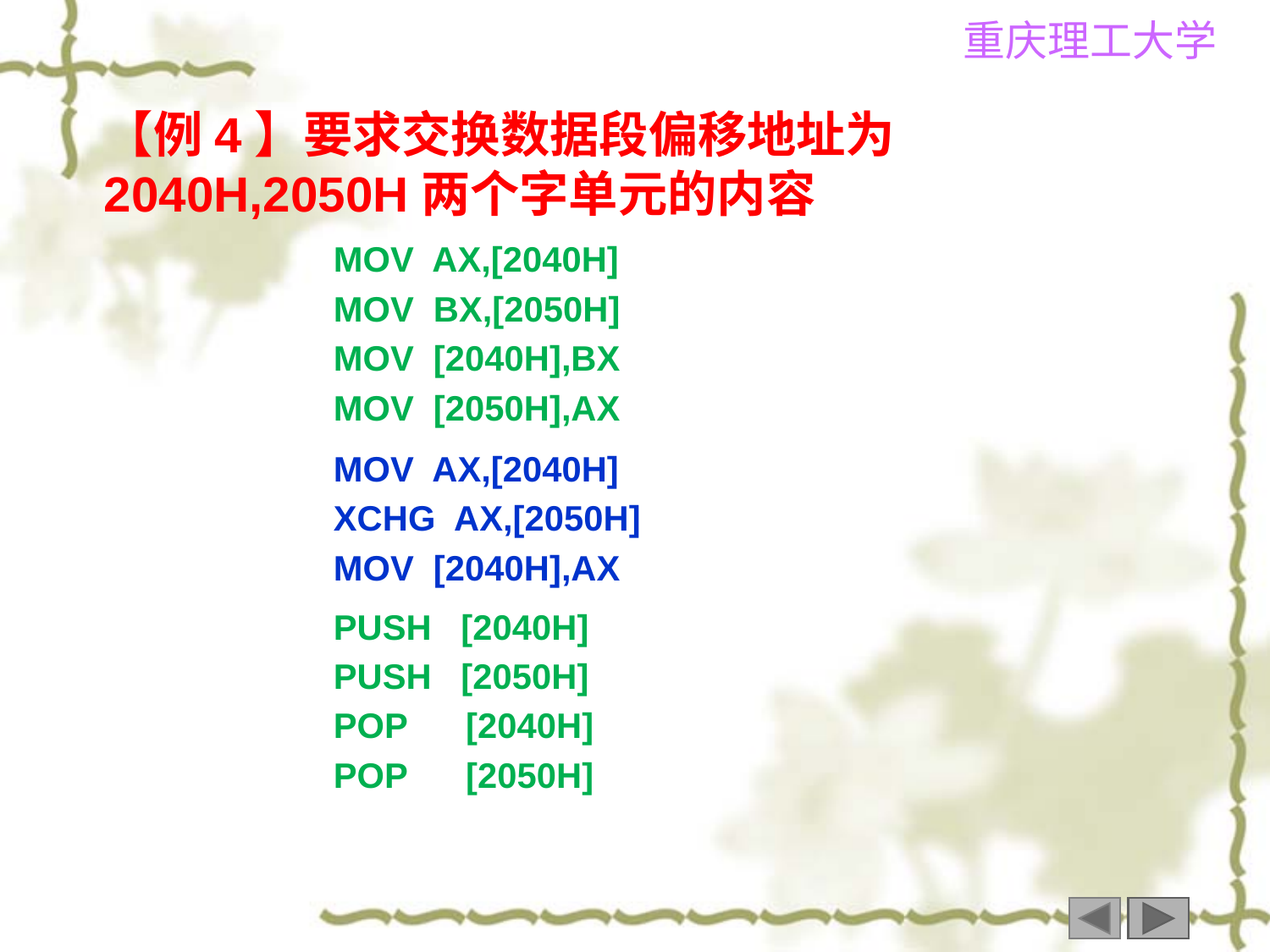

【例4】要求交换数据段偏移地址为2040H,2050H两个字单元的内容
MOV  AX,[2040H]
MOV  BX,[2050H]
MOV  [2040H],BX
MOV  [2050H],AX
MOV  AX,[2040H]
XCHG  AX,[2050H]
MOV  [2040H],AX
PUSH   [2040H]
PUSH   [2050H]
POP      [2040H]
POP      [2050H]